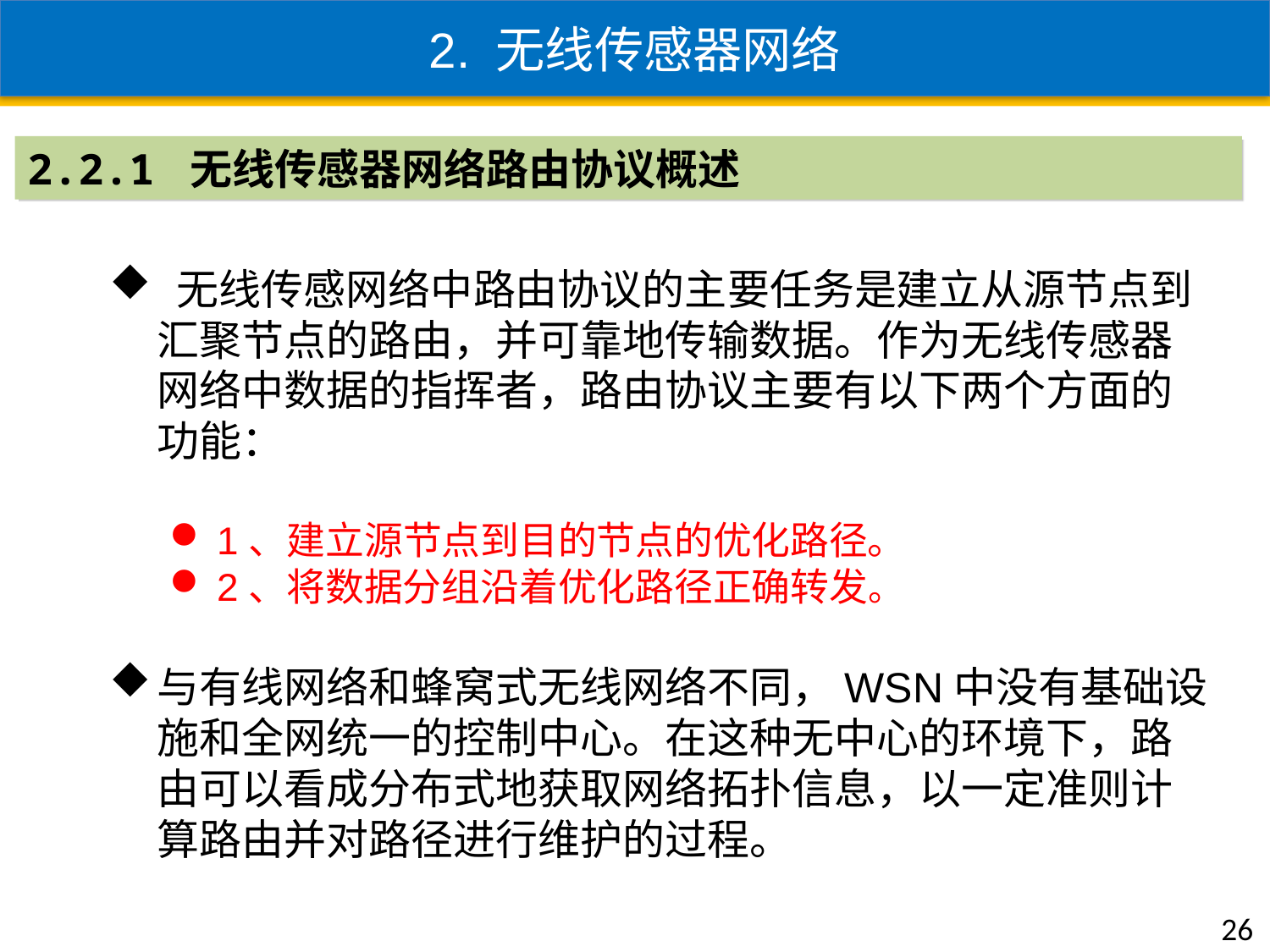

2. 无线传感器网络
2.2.1 无线传感器网络路由协议概述
 无线传感网络中路由协议的主要任务是建立从源节点到汇聚节点的路由，并可靠地传输数据。作为无线传感器网络中数据的指挥者，路由协议主要有以下两个方面的功能：

1、建立源节点到目的节点的优化路径。
2、将数据分组沿着优化路径正确转发。

与有线网络和蜂窝式无线网络不同，WSN中没有基础设施和全网统一的控制中心。在这种无中心的环境下，路由可以看成分布式地获取网络拓扑信息，以一定准则计算路由并对路径进行维护的过程。
26